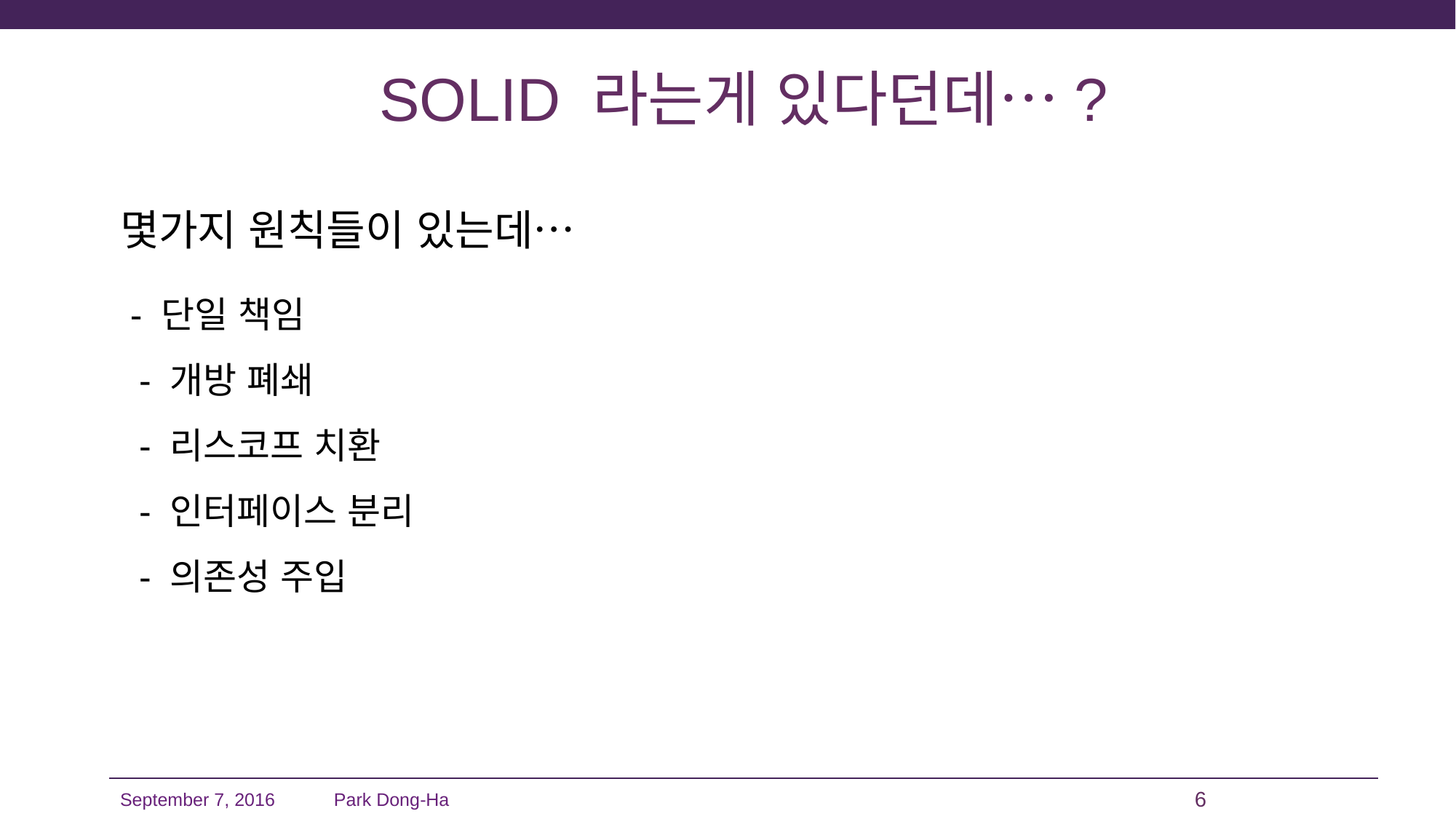

# SOLID 라는게 있다던데…?
몇가지 원칙들이 있는데…
 - 단일 책임
 - 개방 폐쇄
 - 리스코프 치환
 - 인터페이스 분리
 - 의존성 주입
Park Dong-Ha
6